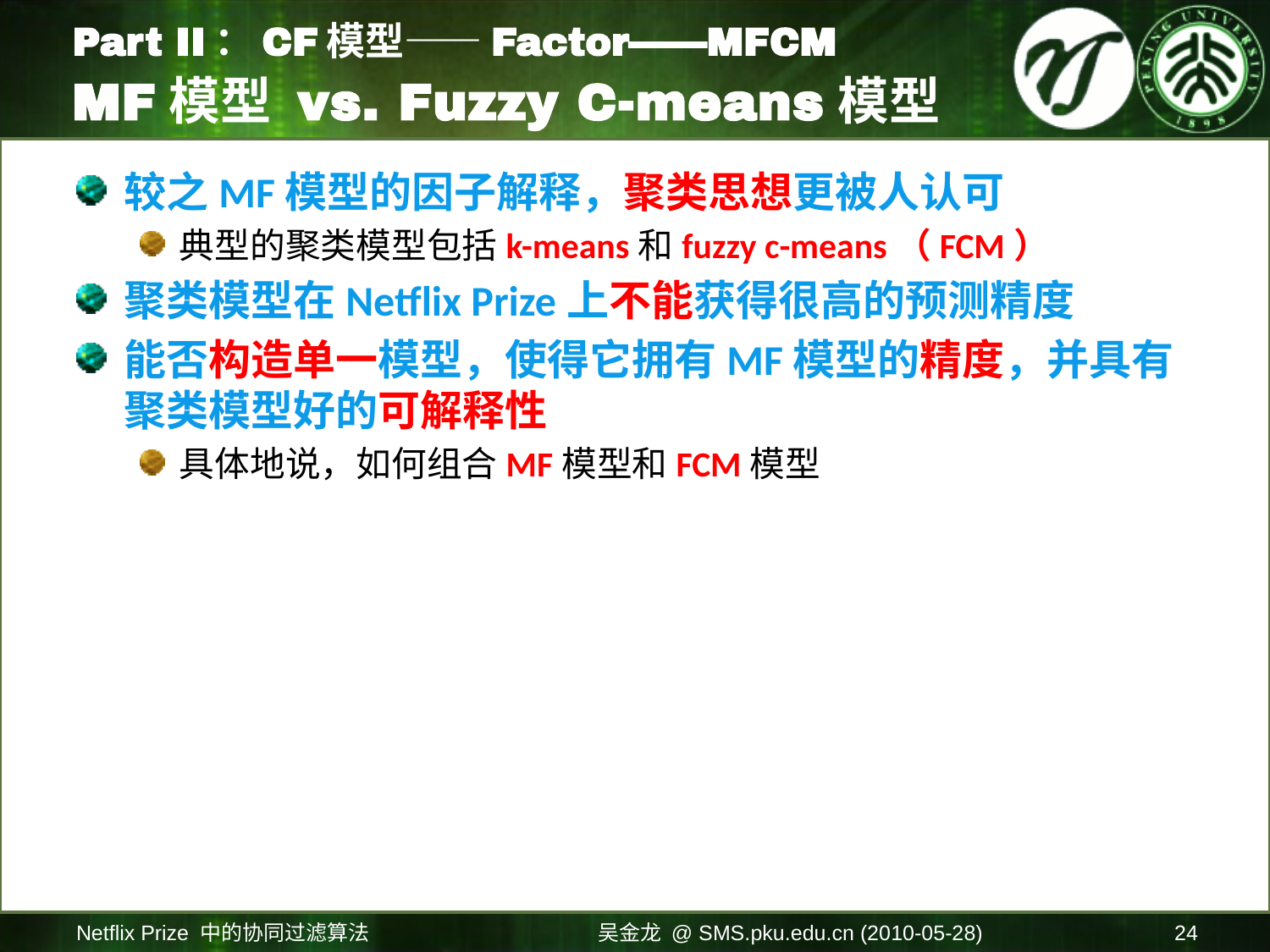

Part II：CF模型——Factor——MFCM
# MF模型 vs. Fuzzy C-means模型
较之MF模型的因子解释，聚类思想更被人认可
典型的聚类模型包括k-means和fuzzy c-means（FCM）
聚类模型在Netflix Prize上不能获得很高的预测精度
能否构造单一模型，使得它拥有MF模型的精度，并具有聚类模型好的可解释性
具体地说，如何组合MF模型和FCM模型
Netflix Prize 中的协同过滤算法
吴金龙 @ SMS.pku.edu.cn (2010-05-28)
24